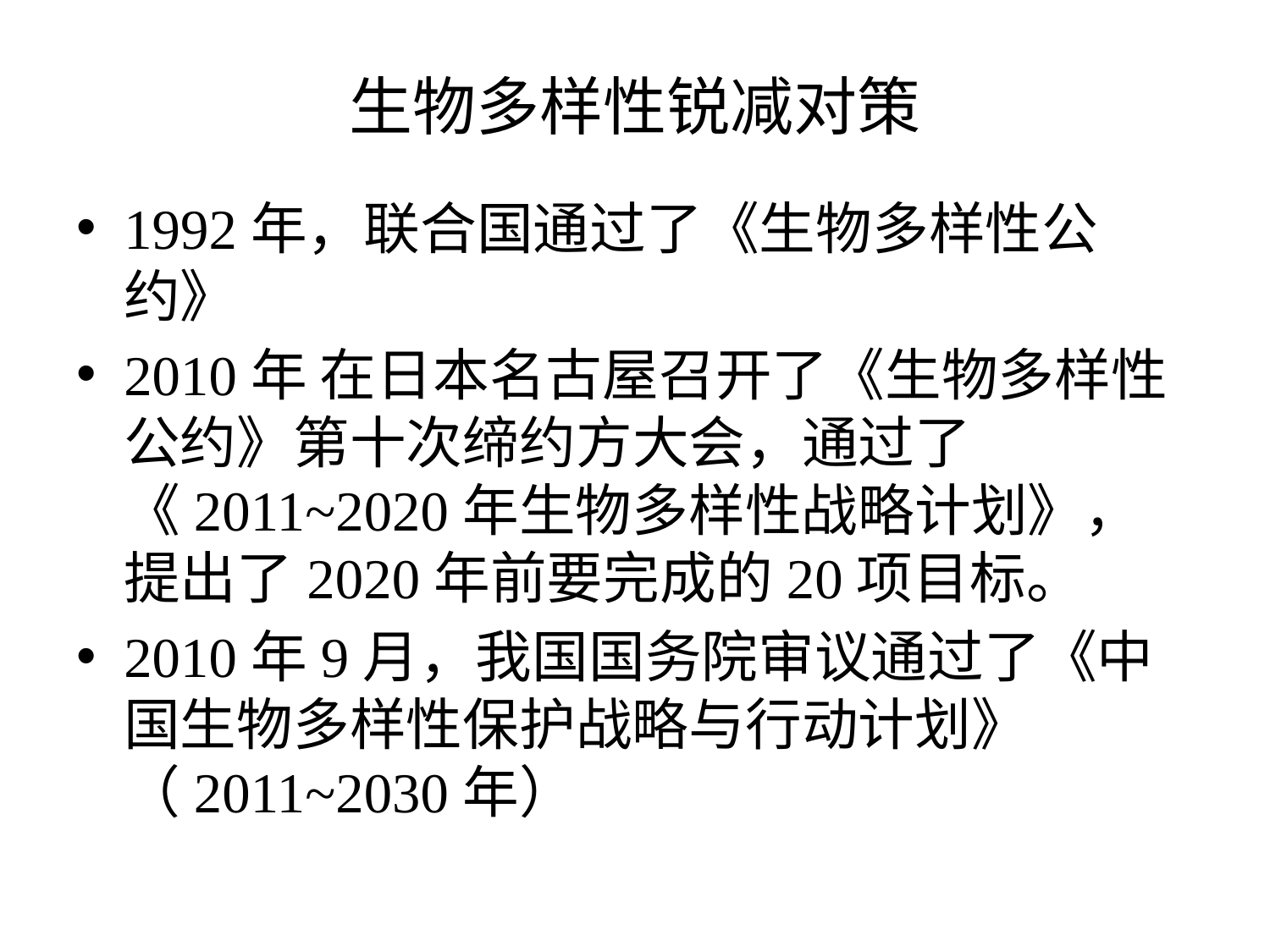

# 生物多样性锐减对策
1992年，联合国通过了《生物多样性公约》
2010年 在日本名古屋召开了《生物多样性公约》第十次缔约方大会，通过了《2011~2020年生物多样性战略计划》，提出了2020年前要完成的20项目标。
2010年9月，我国国务院审议通过了《中国生物多样性保护战略与行动计划》（2011~2030年）